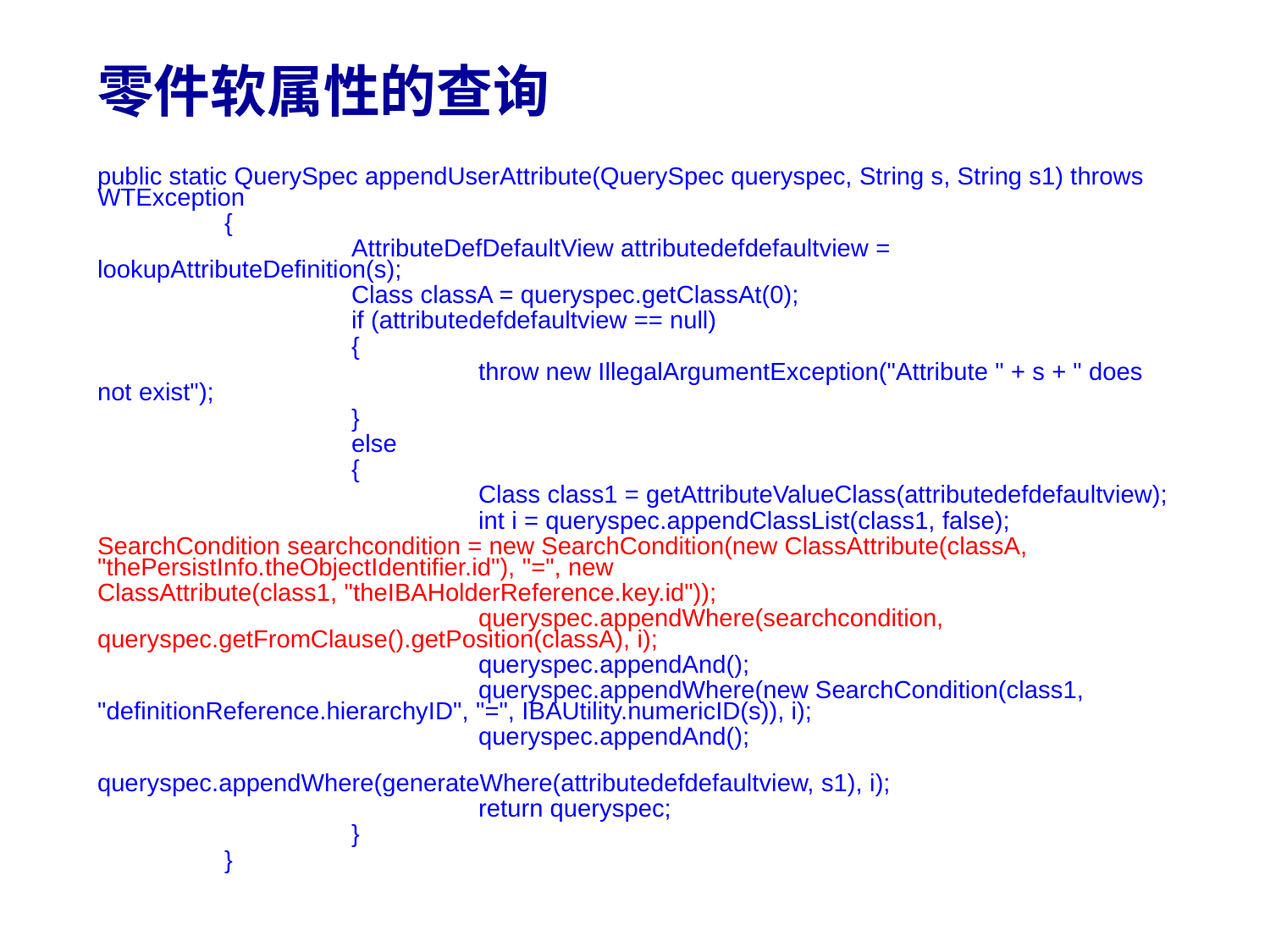

# 零件软属性的查询
public static QuerySpec appendUserAttribute(QuerySpec queryspec, String s, String s1) throws WTException
	{
		AttributeDefDefaultView attributedefdefaultview = lookupAttributeDefinition(s);
		Class classA = queryspec.getClassAt(0);
		if (attributedefdefaultview == null)
		{
			throw new IllegalArgumentException("Attribute " + s + " does not exist");
		}
		else
		{
			Class class1 = getAttributeValueClass(attributedefdefaultview);
			int i = queryspec.appendClassList(class1, false);
SearchCondition searchcondition = new SearchCondition(new ClassAttribute(classA, "thePersistInfo.theObjectIdentifier.id"), "=", new
ClassAttribute(class1, "theIBAHolderReference.key.id"));
			queryspec.appendWhere(searchcondition, queryspec.getFromClause().getPosition(classA), i);
			queryspec.appendAnd();
			queryspec.appendWhere(new SearchCondition(class1, "definitionReference.hierarchyID", "=", IBAUtility.numericID(s)), i);
			queryspec.appendAnd();
			queryspec.appendWhere(generateWhere(attributedefdefaultview, s1), i);
			return queryspec;
		}
	}